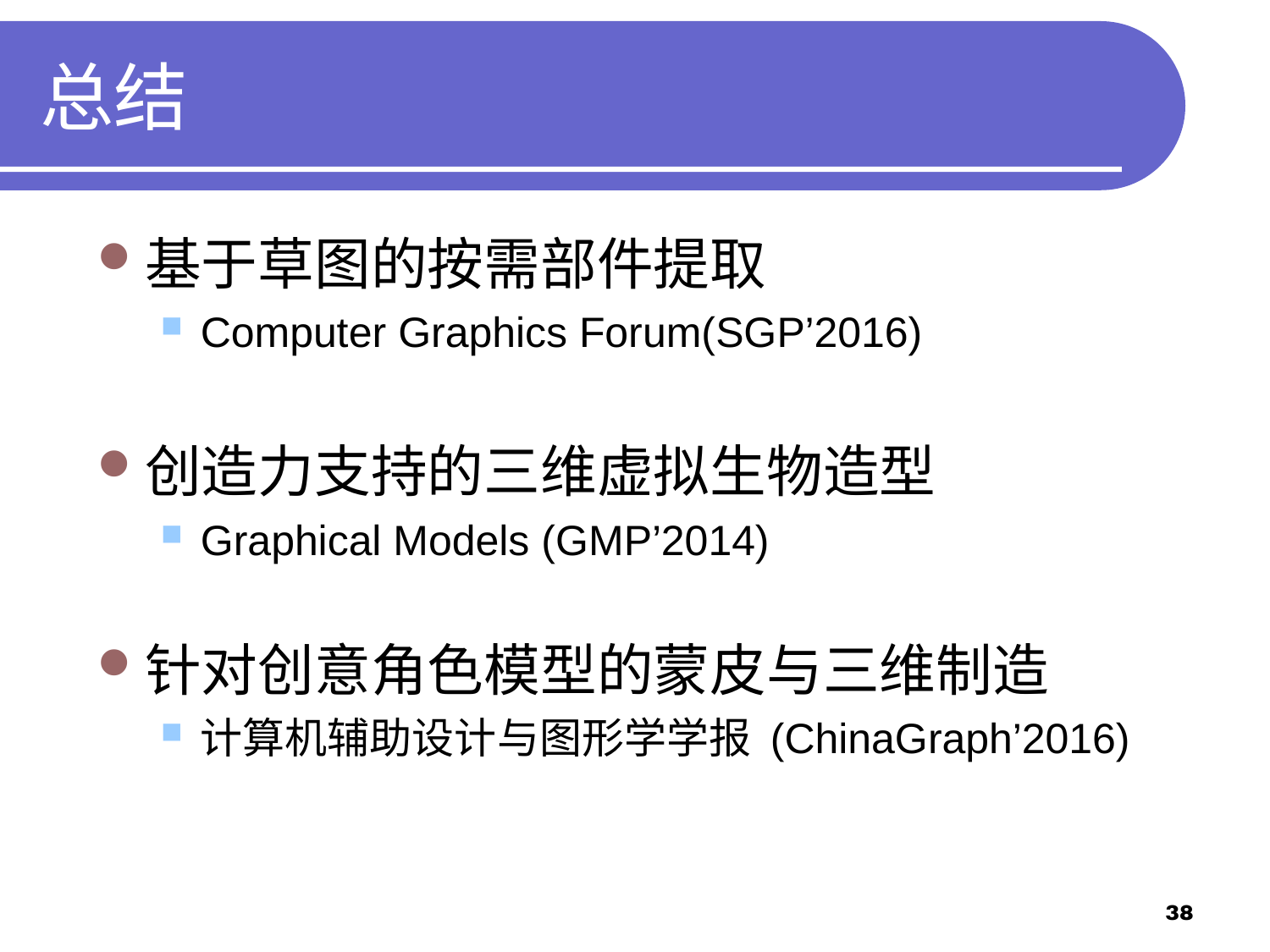

# 总结
基于草图的按需部件提取
Computer Graphics Forum(SGP’2016)

创造力支持的三维虚拟生物造型
Graphical Models (GMP’2014)
针对创意角色模型的蒙皮与三维制造
计算机辅助设计与图形学学报 (ChinaGraph’2016)
38